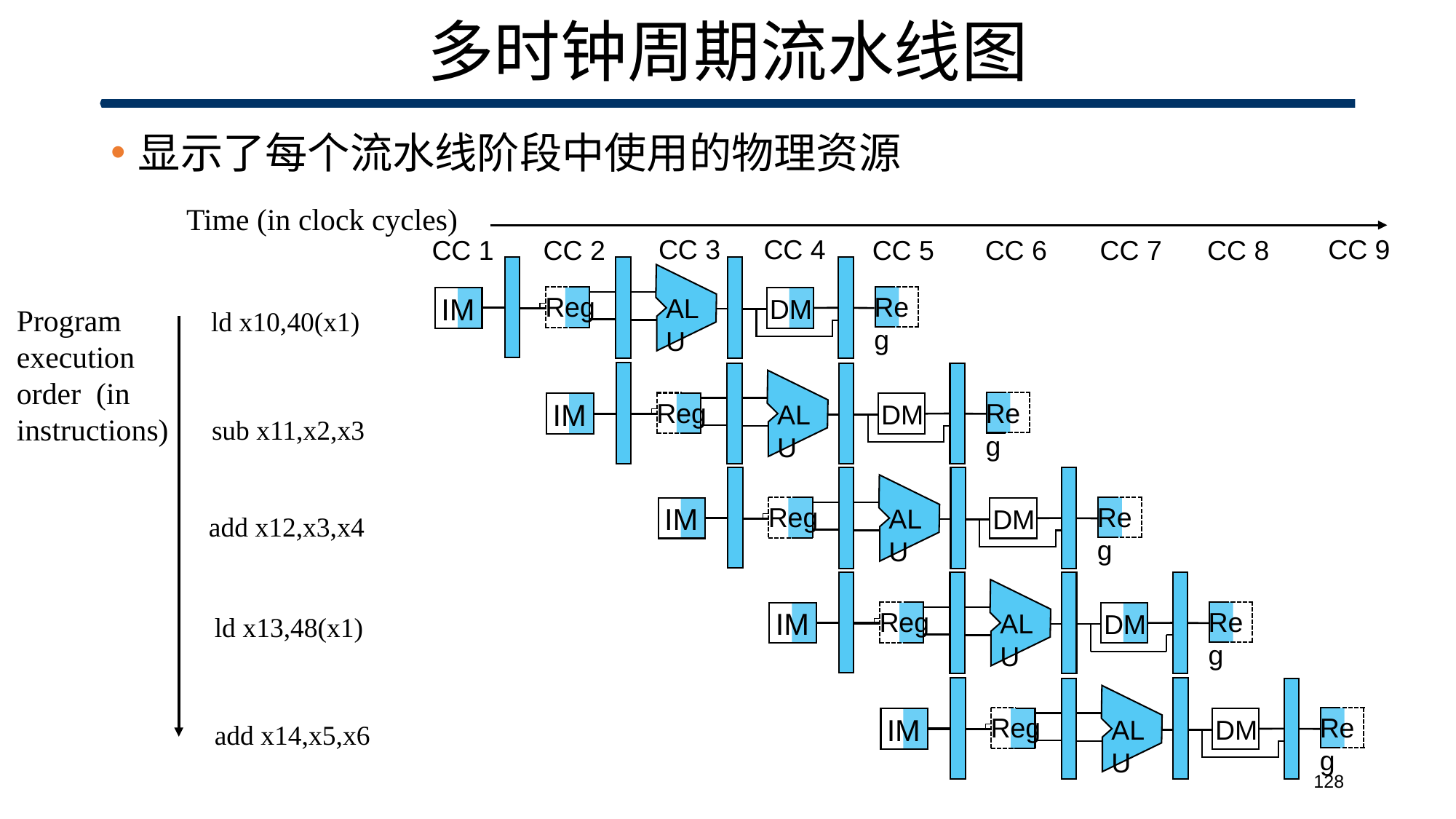

# 多时钟周期流水线图
显示了每个流水线阶段中使用的物理资源
Time (in clock cycles)
CC 3
CC 9
CC 4
CC 7
CC 8
CC 2
CC 5
CC 1
CC 6

IM
Reg
Reg
ALU
DM
Program execution
order  (in
instructions)
ld x10,40(x1)
sub x11,x2,x3
add x12,x3,x4
ld x13,48(x1)
add x14,x5,x6

IM
Reg
Reg
ALU
DM

IM
Reg
Reg
ALU
DM

IM
Reg
Reg
ALU
DM

IM
Reg
Reg
ALU
DM
128